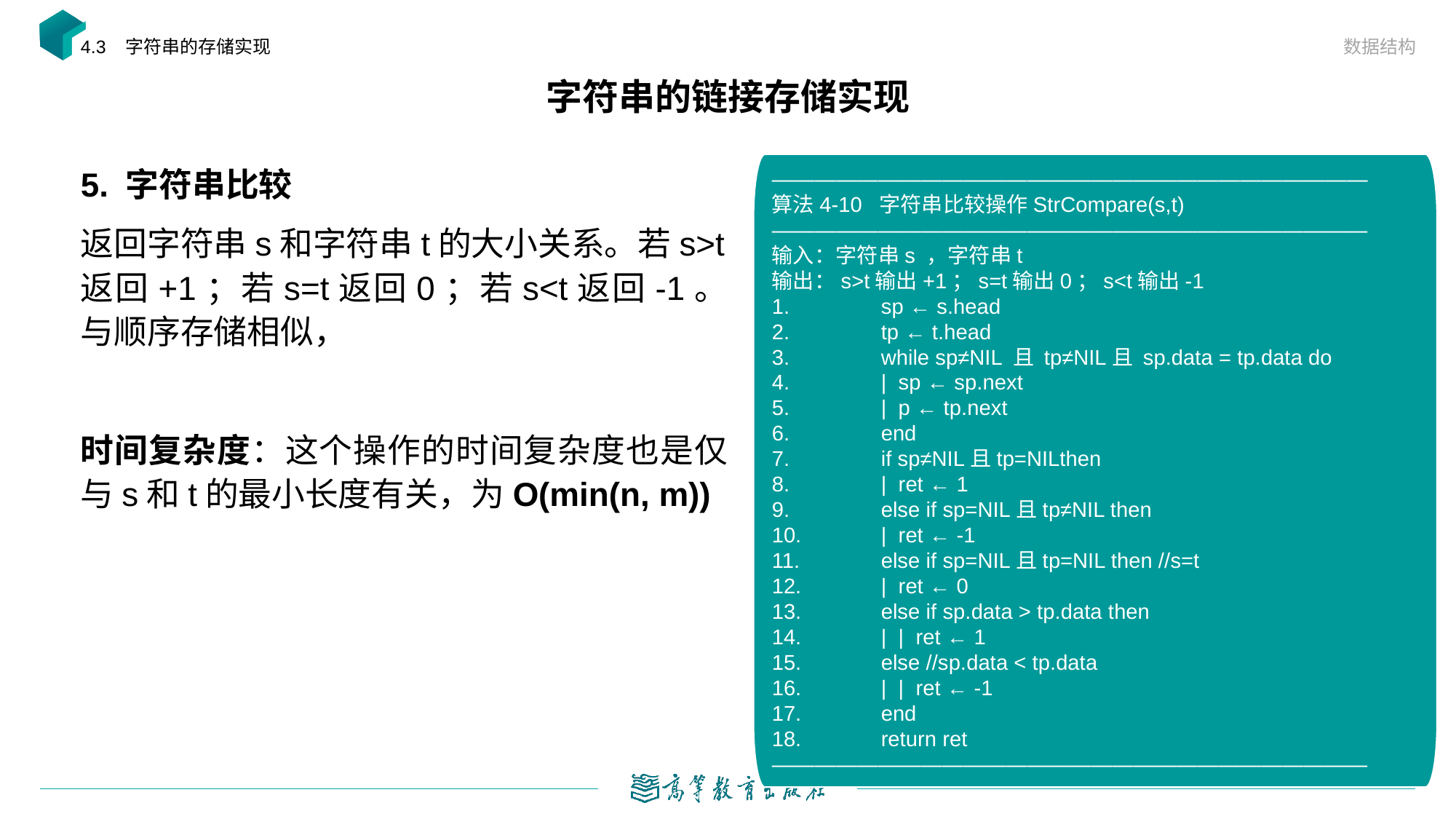

数据结构
4.3   字符串的存储实现
# 字符串的链接存储实现
5. 字符串比较
返回字符串s和字符串t的大小关系。若s>t返回+1；若s=t返回0；若s<t返回-1。与顺序存储相似，

时间复杂度：这个操作的时间复杂度也是仅与s和t的最小长度有关，为O(min(n, m))

————————————————————————————
算法4-10  字符串比较操作StrCompare(s,t)
————————————————————————————
输入：字符串s ，字符串t
输出：s>t输出+1；s=t输出0；s<t输出-1
1.	sp ← s.head
2.	tp ← t.head
3.	while sp≠NIL 且 tp≠NIL且 sp.data = tp.data do
4.	|  sp ← sp.next
5.	|  p ← tp.next
6.	end
7.	if sp≠NIL且tp=NILthen
8.	|  ret ← 1
9.	else if sp=NIL且tp≠NIL then
10.	|  ret ← -1
11.	else if sp=NIL且tp=NIL then //s=t
12.	|  ret ← 0
13.	else if sp.data > tp.data then
14.	|  |  ret ← 1
15.	else //sp.data < tp.data
16.	|  |  ret ← -1
17.	end
18.	return ret
————————————————————————————